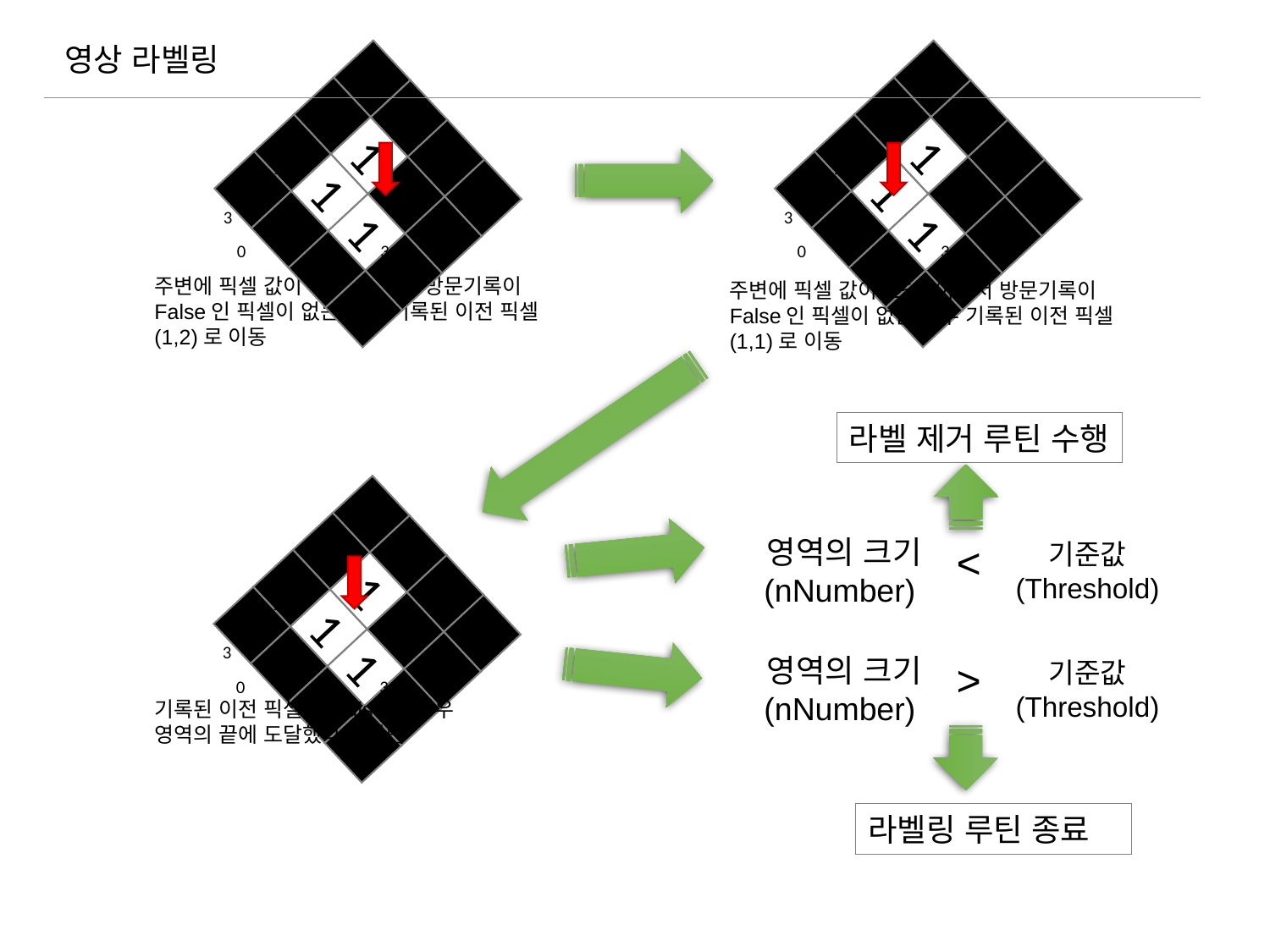

영상 라벨링

1

1
1

0
1
2
3
0
1
2
3

1

1
1

0
1
2
3
0
1
2
3

주변에 픽셀 값이 255 이면서 방문기록이 False인 픽셀이 없는 경우 기록된 이전 픽셀(1,2)로 이동
주변에 픽셀 값이 255 이면서 방문기록이 False인 픽셀이 없는 경우 기록된 이전 픽셀(1,1)로 이동

라벨 제거 루틴 수행

1

1
1

0
1
2
3
0
1
2
3

영역의 크기
(nNumber)
<
기준값
(Threshold)

영역의 크기
(nNumber)
>
기준값
(Threshold)
기록된 이전 픽셀이 False인 경우 영역의 끝에 도달했다고 판단

라벨링 루틴 종료